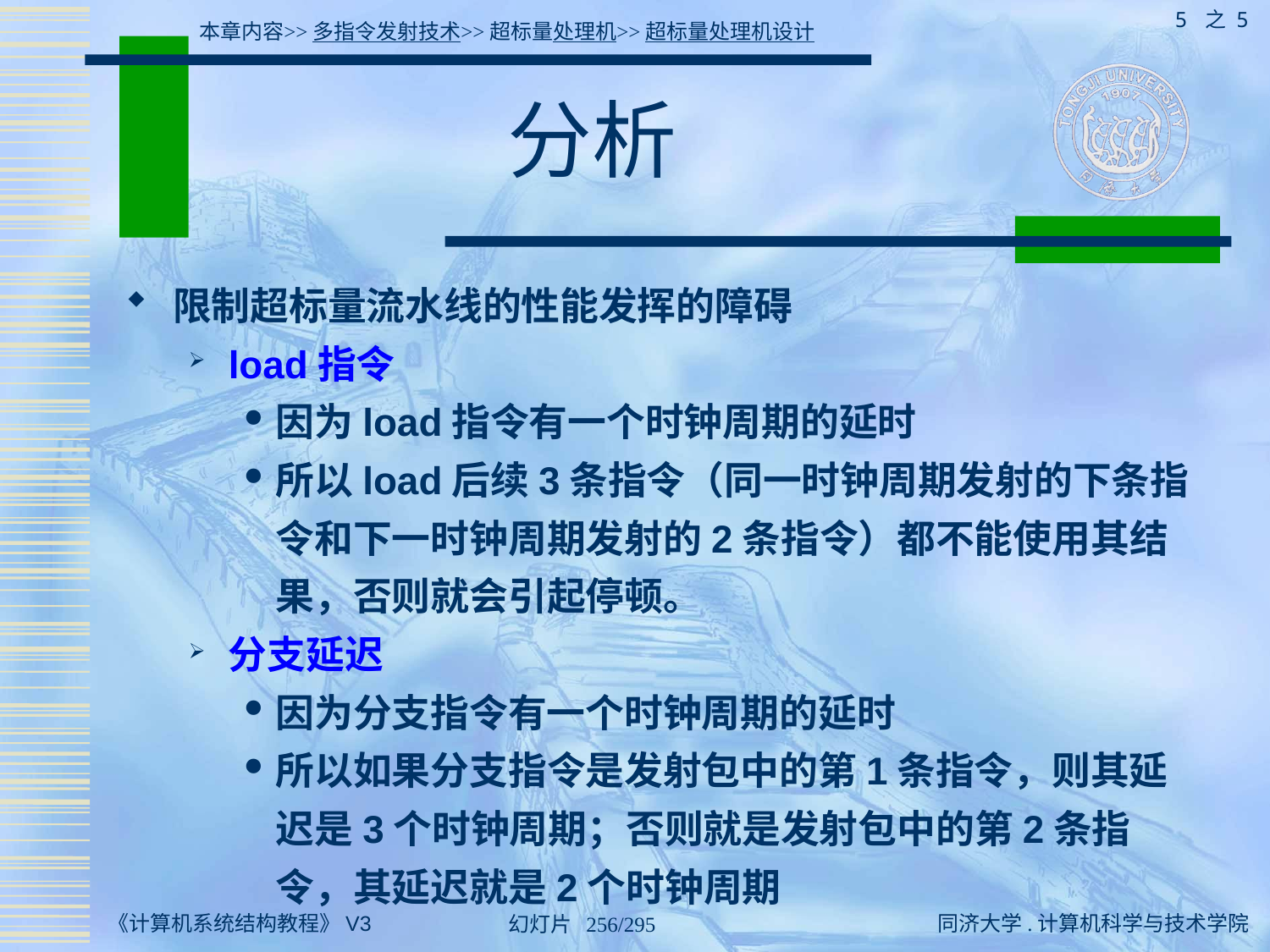

5 之 5
本章内容>>多指令发射技术>>超标量处理机>>超标量处理机设计
# 分析
限制超标量流水线的性能发挥的障碍
load指令
因为load指令有一个时钟周期的延时
所以load后续3条指令（同一时钟周期发射的下条指令和下一时钟周期发射的2条指令）都不能使用其结果，否则就会引起停顿。
分支延迟
因为分支指令有一个时钟周期的延时
所以如果分支指令是发射包中的第1条指令，则其延迟是3个时钟周期；否则就是发射包中的第2条指令，其延迟就是2个时钟周期